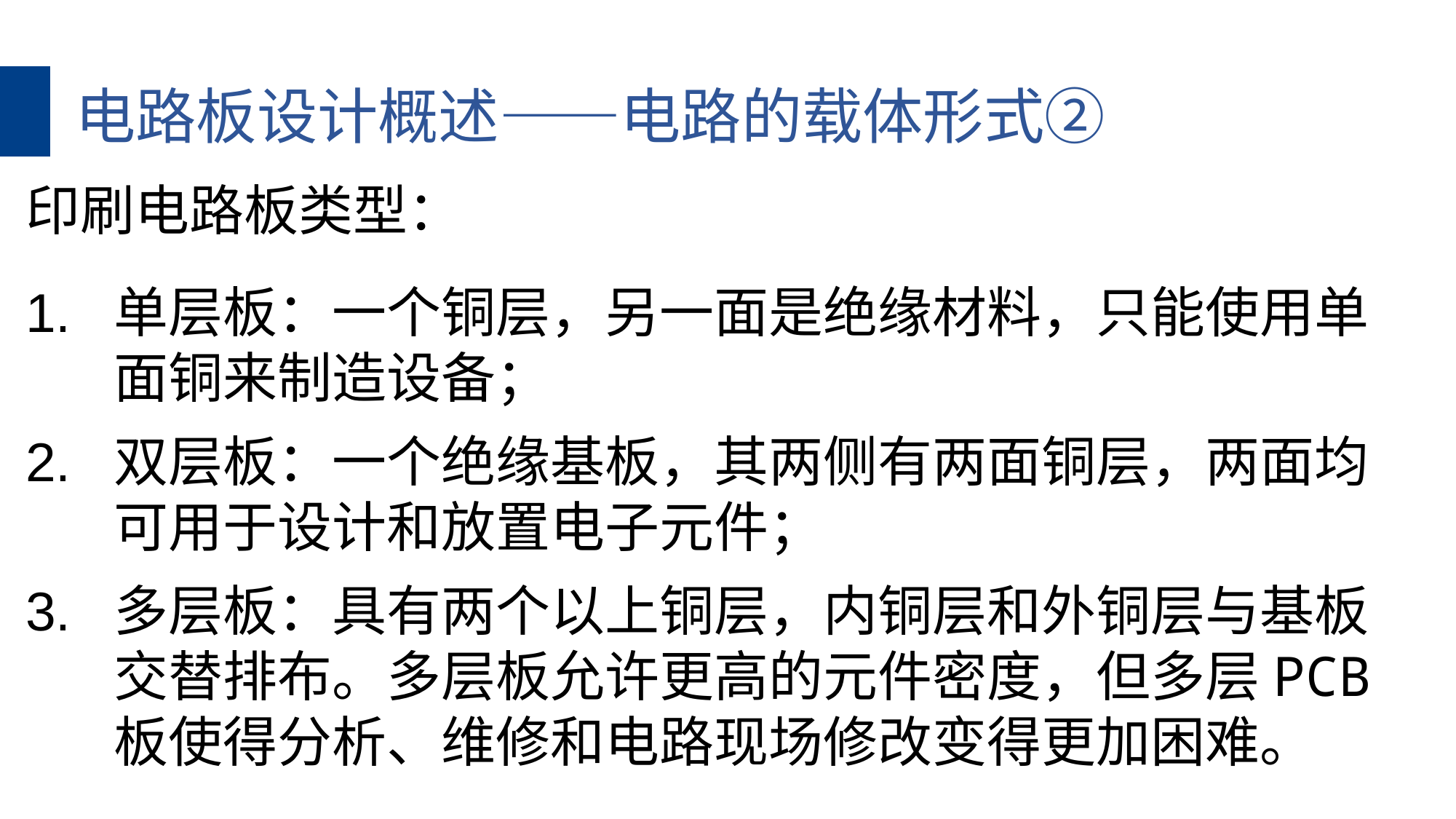

电路板设计概述——电路的载体形式②
印刷电路板类型：
单层板：一个铜层，另一面是绝缘材料，只能使用单面铜来制造设备；
双层板：一个绝缘基板，其两侧有两面铜层，两面均可用于设计和放置电子元件；
多层板：具有两个以上铜层，内铜层和外铜层与基板交替排布。多层板允许更高的元件密度，但多层PCB板使得分析、维修和电路现场修改变得更加困难。